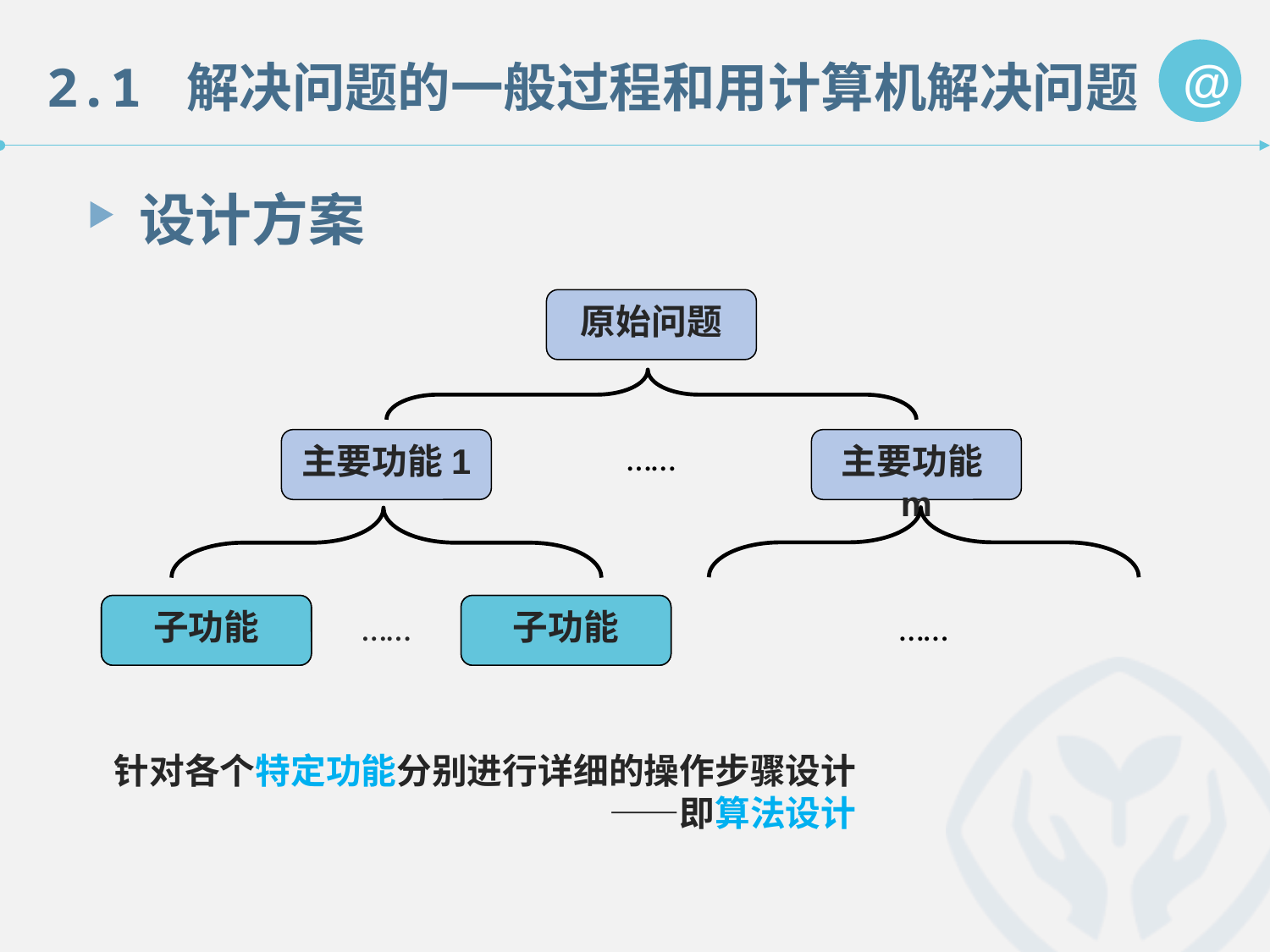

设计方案

原始问题

……
主要功能1
主要功能m
子功能1
子功能
子功能n
子功能
……
……
针对各个特定功能分别进行详细的操作步骤设计
　　　　　　　　　　　　　　——即算法设计